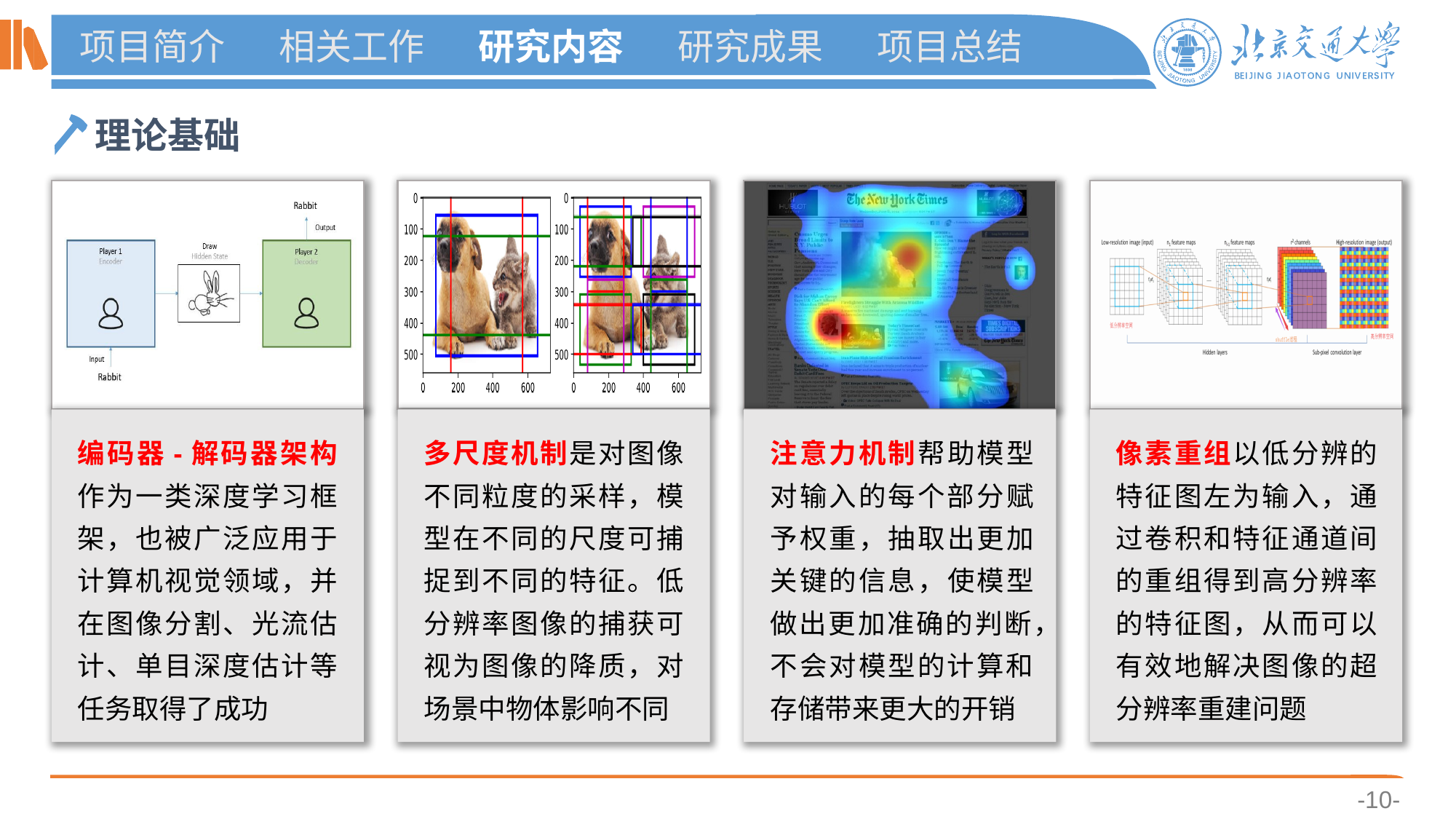

# 项目简介
相关工作
研究内容
研究成果
项目总结
理论基础

注意力机制帮助模型对输入的每个部分赋予权重，抽取出更加关键的信息，使模型做出更加准确的判断，不会对模型的计算和存储带来更大的开销
像素重组以低分辨的特征图左为输入，通过卷积和特征通道间的重组得到高分辨率的特征图，从而可以有效地解决图像的超分辨率重建问题
多尺度机制是对图像不同粒度的采样，模型在不同的尺度可捕捉到不同的特征。低分辨率图像的捕获可视为图像的降质，对场景中物体影响不同
编码器-解码器架构作为一类深度学习框架，也被广泛应用于计算机视觉领域，并在图像分割、光流估计、单目深度估计等任务取得了成功